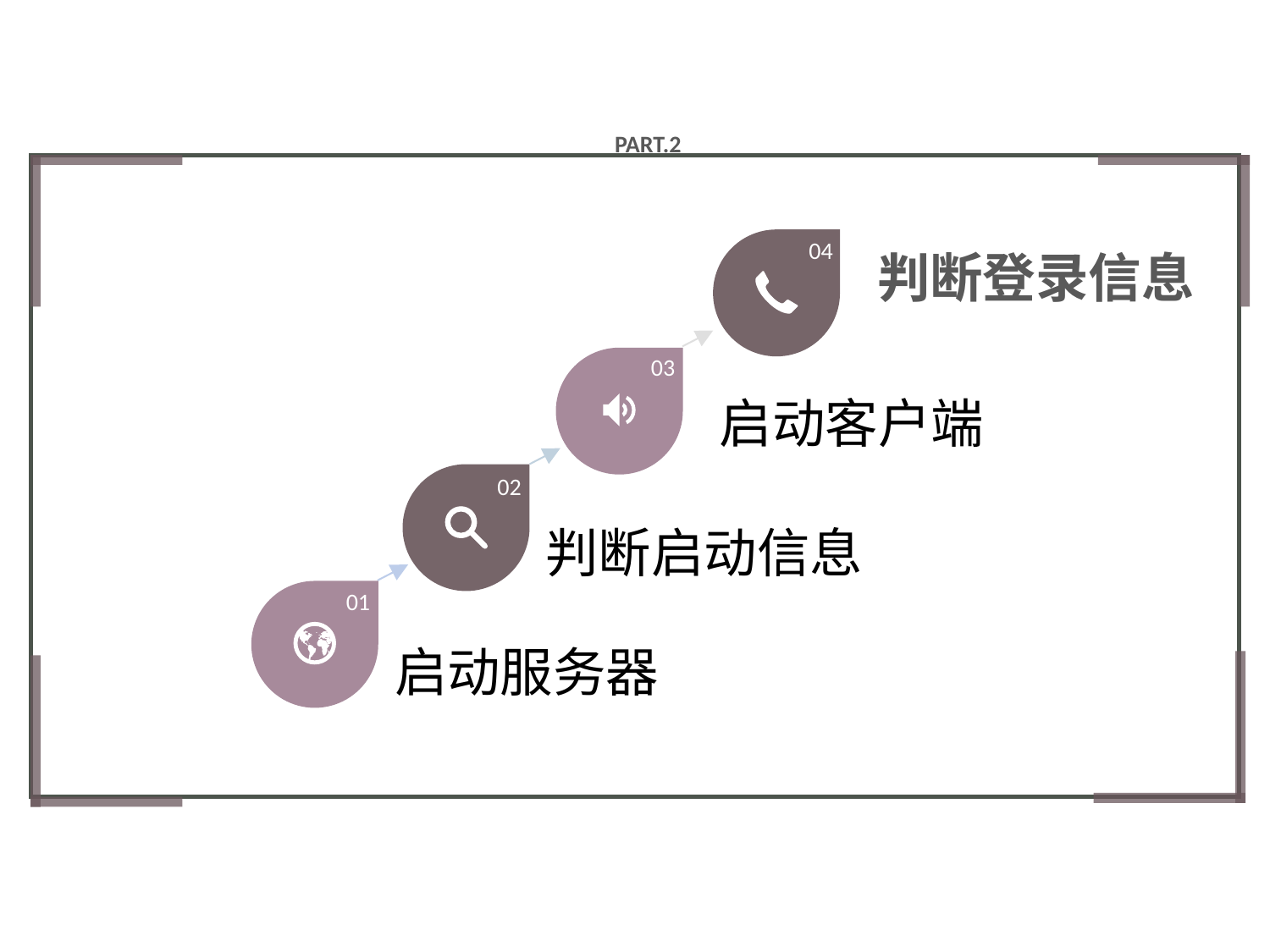

PART.2

04

判断登录信息
启动客户端
03

02

判断启动信息
01

启动服务器